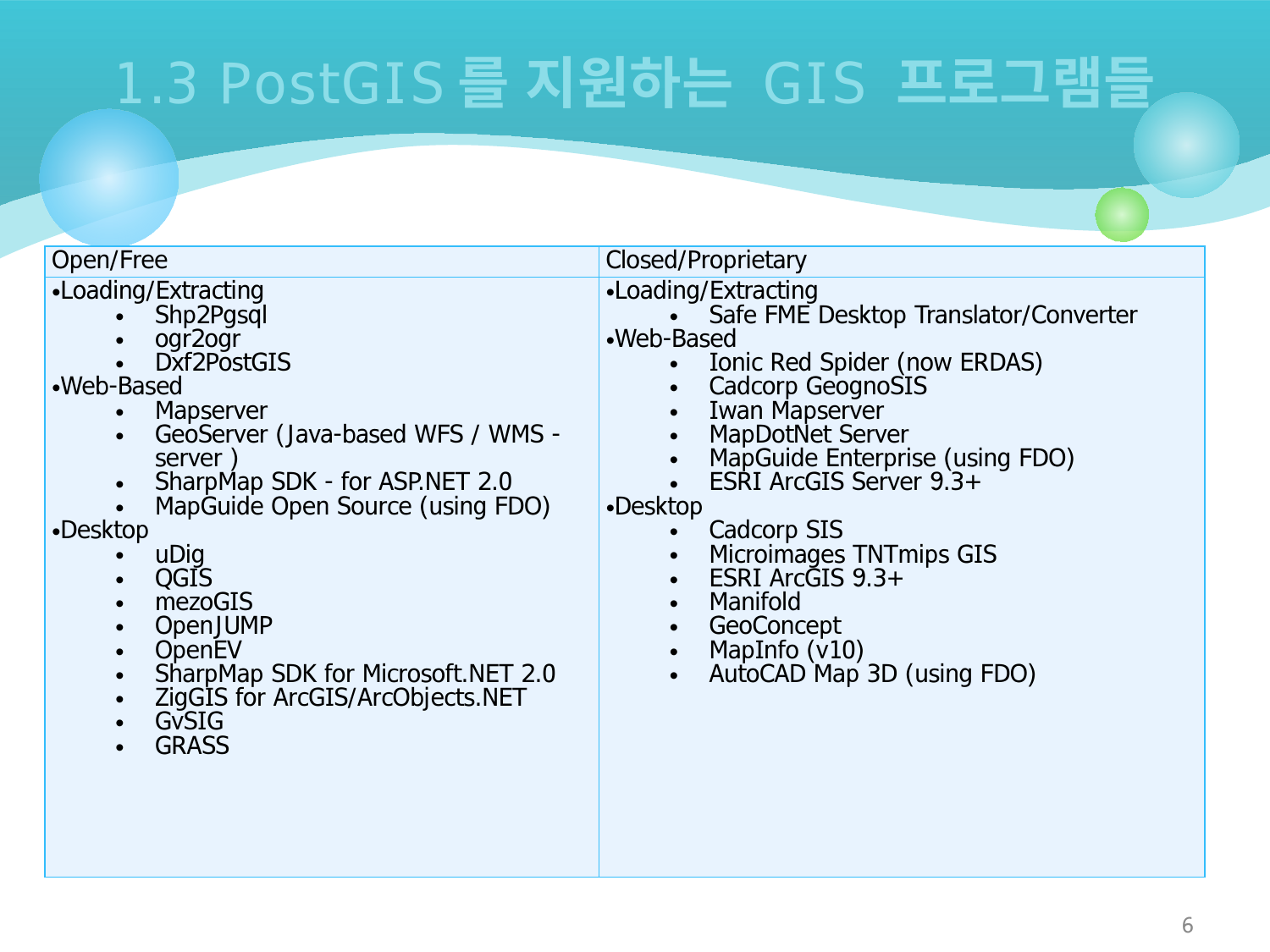

# 1.3 PostGIS를 지원하는 GIS 프로그램들
| Open/Free | Closed/Proprietary |
| --- | --- |
| Loading/Extracting Shp2Pgsql ogr2ogr Dxf2PostGIS Web-Based Mapserver GeoServer (Java-based WFS / WMS -server ) SharpMap SDK - for ASP.NET 2.0 MapGuide Open Source (using FDO) Desktop uDig QGIS mezoGIS OpenJUMP OpenEV SharpMap SDK for Microsoft.NET 2.0 ZigGIS for ArcGIS/ArcObjects.NET GvSIG GRASS | Loading/Extracting Safe FME Desktop Translator/Converter Web-Based Ionic Red Spider (now ERDAS) Cadcorp GeognoSIS Iwan Mapserver MapDotNet Server MapGuide Enterprise (using FDO) ESRI ArcGIS Server 9.3+ Desktop Cadcorp SIS Microimages TNTmips GIS ESRI ArcGIS 9.3+ Manifold GeoConcept MapInfo (v10) AutoCAD Map 3D (using FDO) |
6